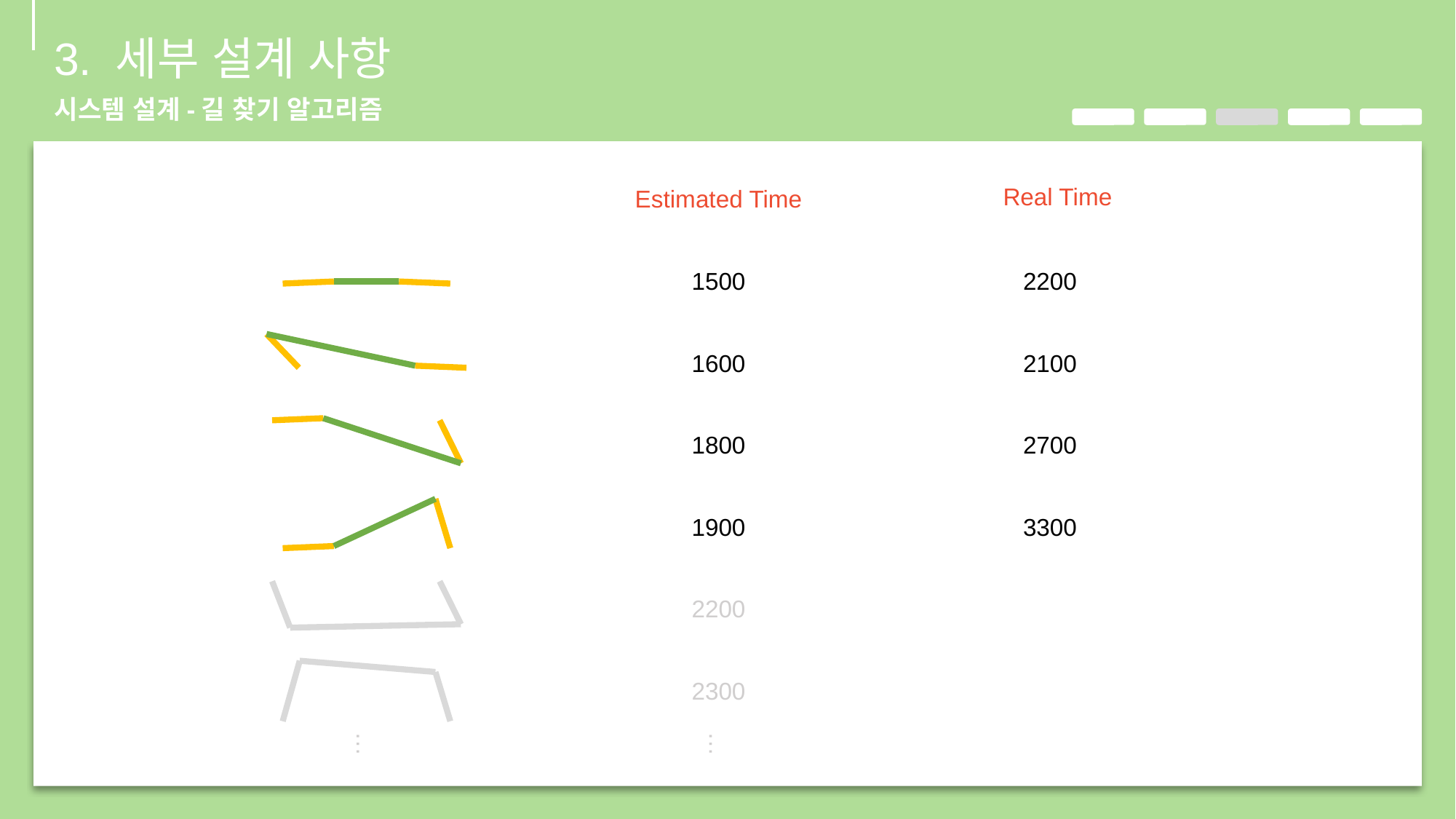

3. 세부 설계 사항
시스템 설계-길 찾기 알고리즘

Real Time
Estimated Time
1500
2200
1600
2100
1800
2700
1900
3300
2200
2300
…
…